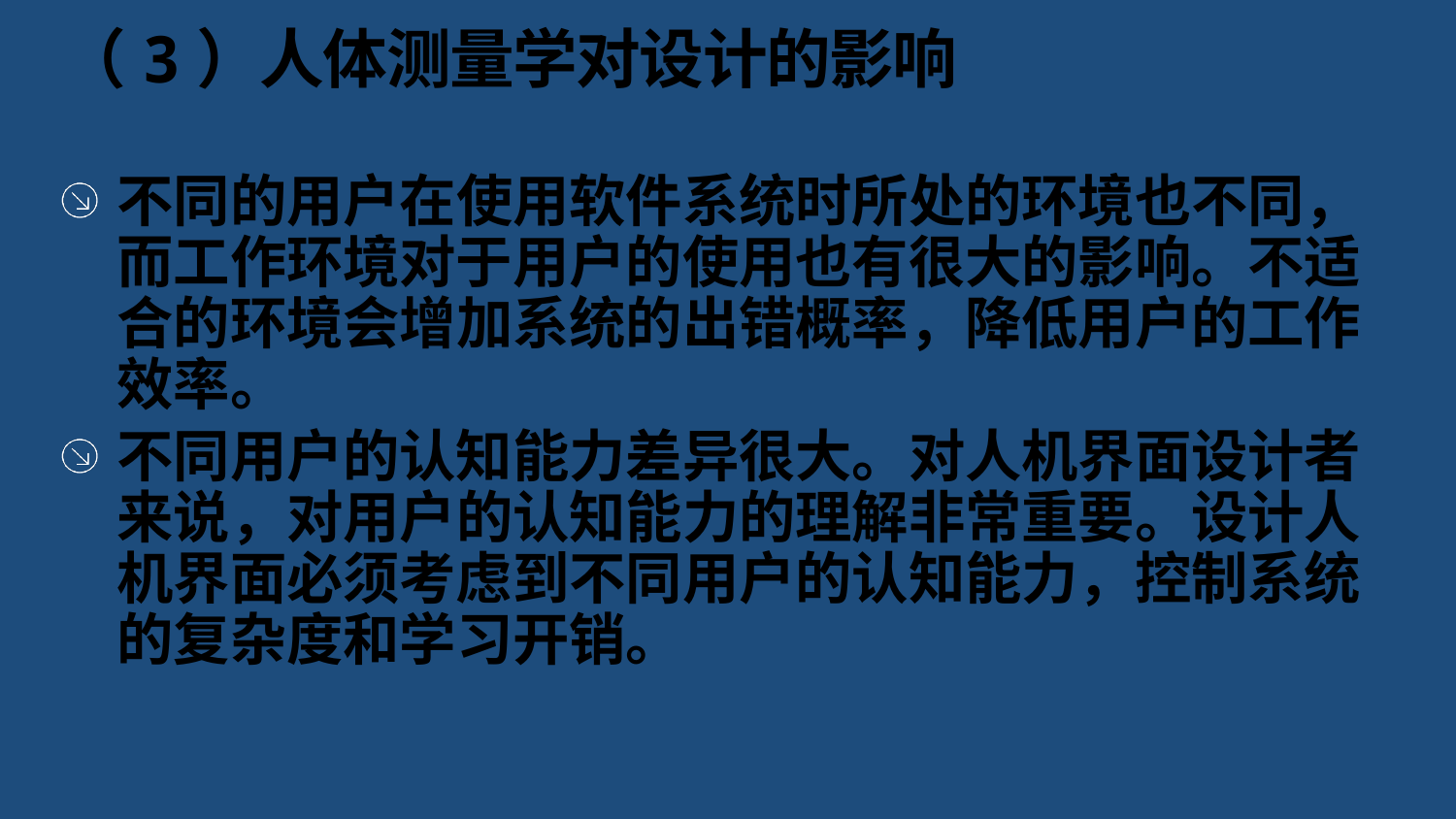

# （3）人体测量学对设计的影响
不同的用户在使用软件系统时所处的环境也不同，而工作环境对于用户的使用也有很大的影响。不适合的环境会增加系统的出错概率，降低用户的工作效率。
不同用户的认知能力差异很大。对人机界面设计者来说，对用户的认知能力的理解非常重要。设计人机界面必须考虑到不同用户的认知能力，控制系统的复杂度和学习开销。